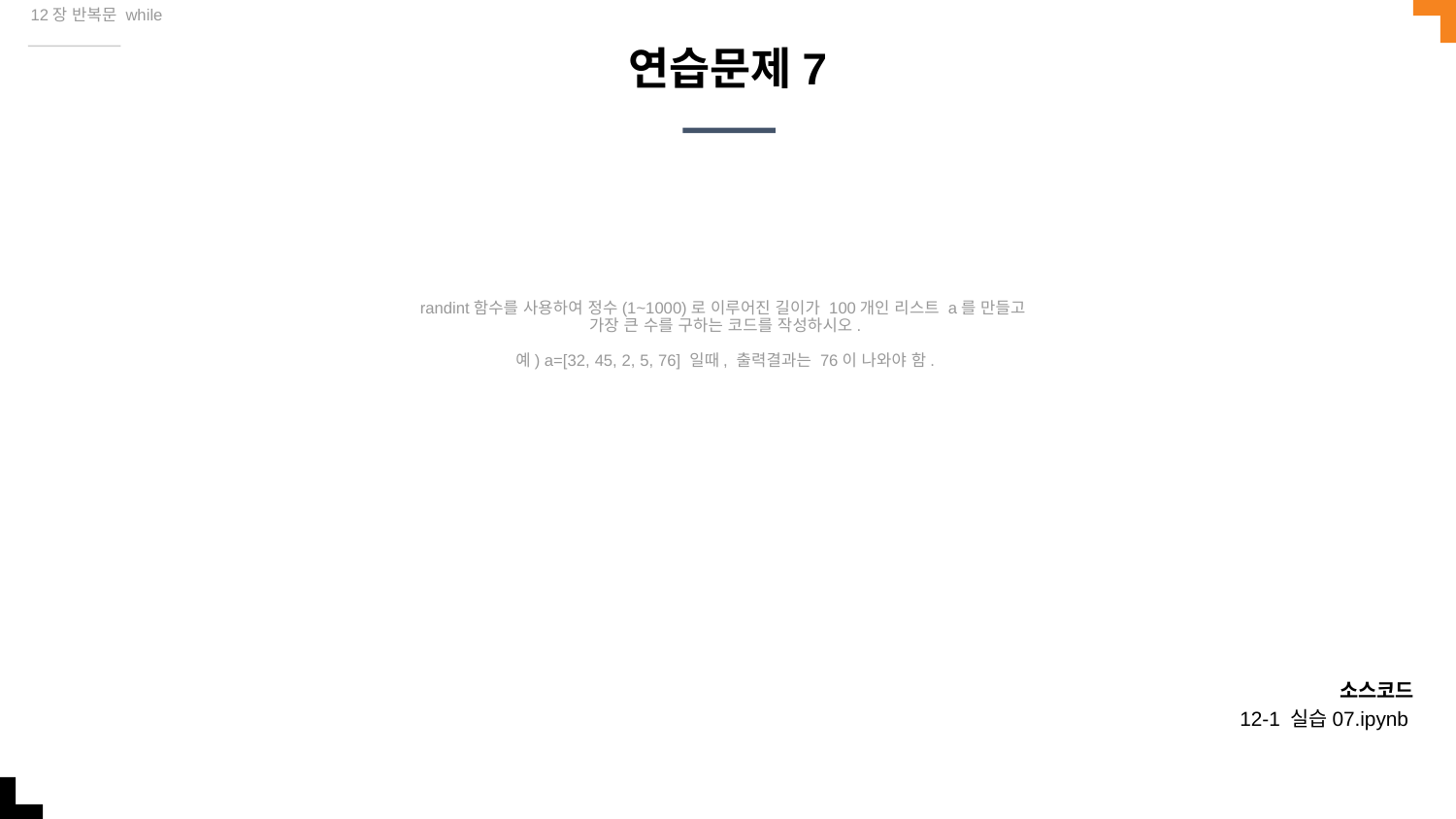

12장 반복문 while
# 연습문제7
randint함수를 사용하여 정수(1~1000)로 이루어진 길이가 100개인 리스트 a를 만들고
가장 큰 수를 구하는 코드를 작성하시오.

예) a=[32, 45, 2, 5, 76] 일때, 출력결과는 76이 나와야 함.

소스코드
12-1 실습07.ipynb